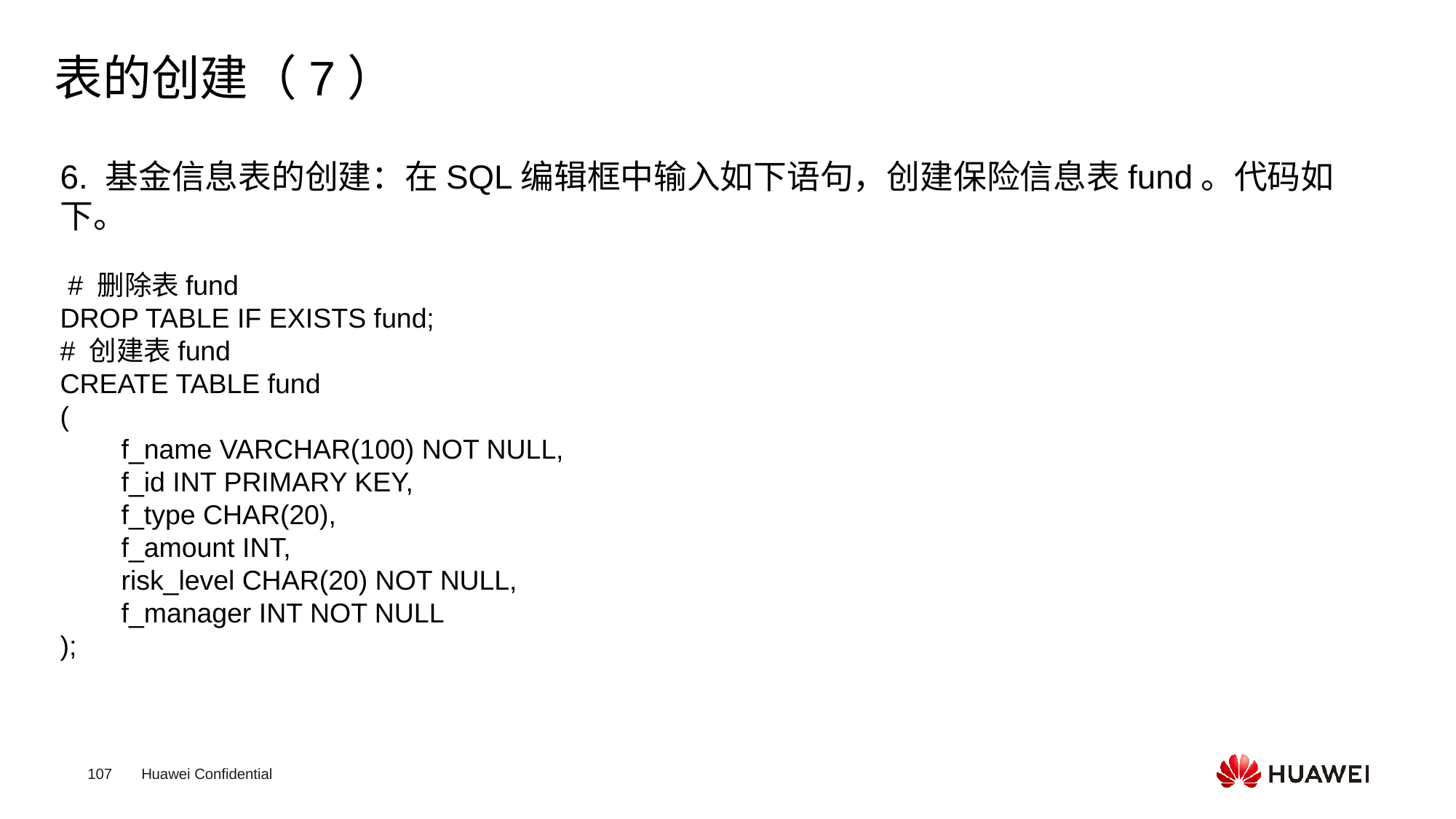

# 表的创建（7）
6. 基金信息表的创建：在SQL编辑框中输入如下语句，创建保险信息表fund。代码如下。

 # 删除表fund
DROP TABLE IF EXISTS fund;
# 创建表fund
CREATE TABLE fund
(
        f_name VARCHAR(100) NOT NULL,
        f_id INT PRIMARY KEY,
        f_type CHAR(20),
        f_amount INT,
        risk_level CHAR(20) NOT NULL,
        f_manager INT NOT NULL
);
Text
Text
Text
Text
Text
Text
Text
Text
Text
Text
Text
Text
Text
Text
Text
Text
Text
Text
Text
Text
Text
Text
Text
Text
Text
Text
Text
Text
Text
Text
Text
Text
Text
Text
Text
Text
Text
Text
Text
Text
Text
Text
Text
Text
Text
Text